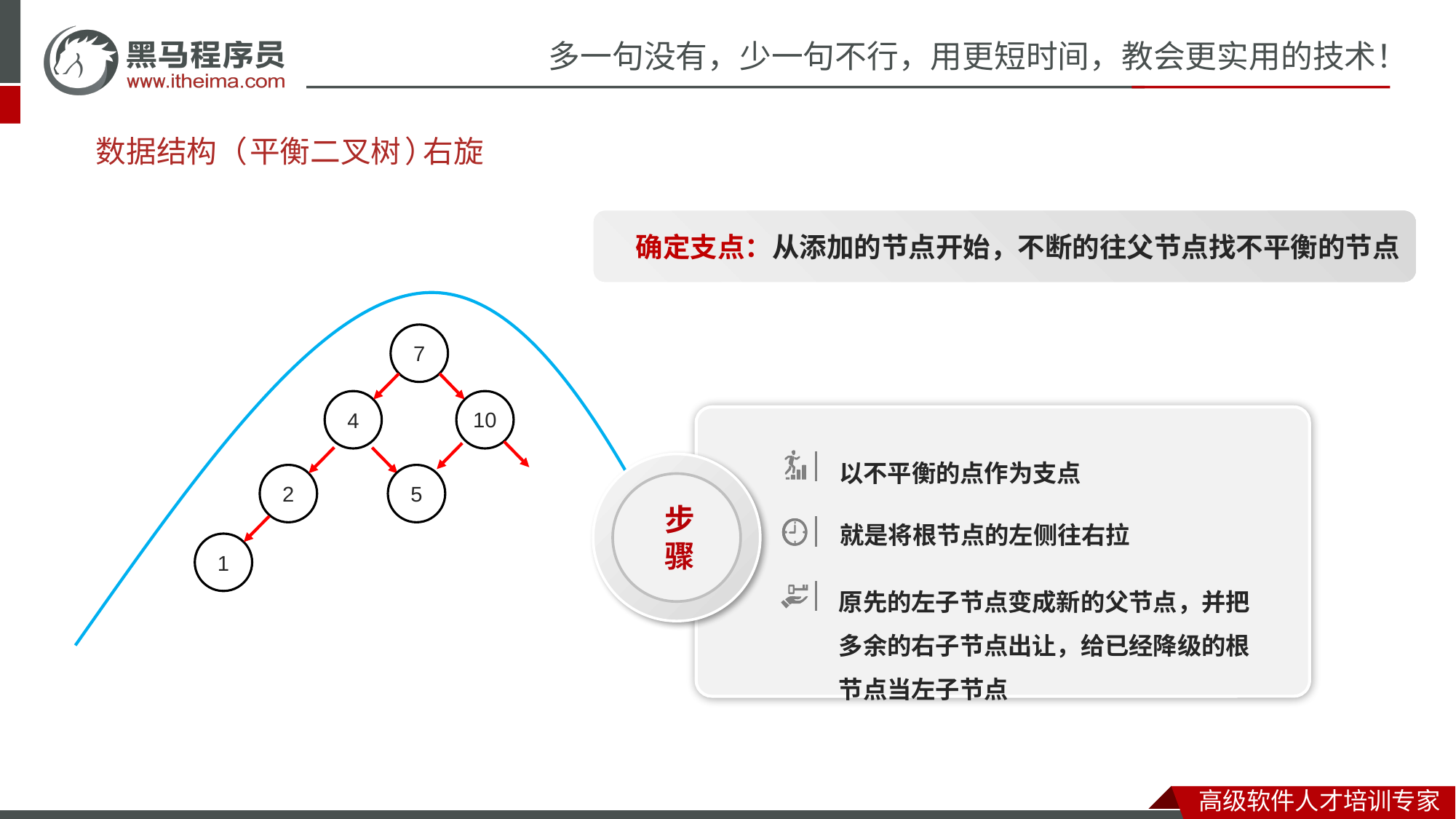

# 数据结构（
平衡
二叉
树
）
右旋

确定支点：从添加的节点开始，不断的往父节点找不平衡的节点

7
4

10

以不平衡的点作为支点

步骤
2
5
就是将根节点的左侧往右拉
1
原先的左子节点变成新的父节点，并把多余的右子节点出让，给已经降级的根节点当左子节点